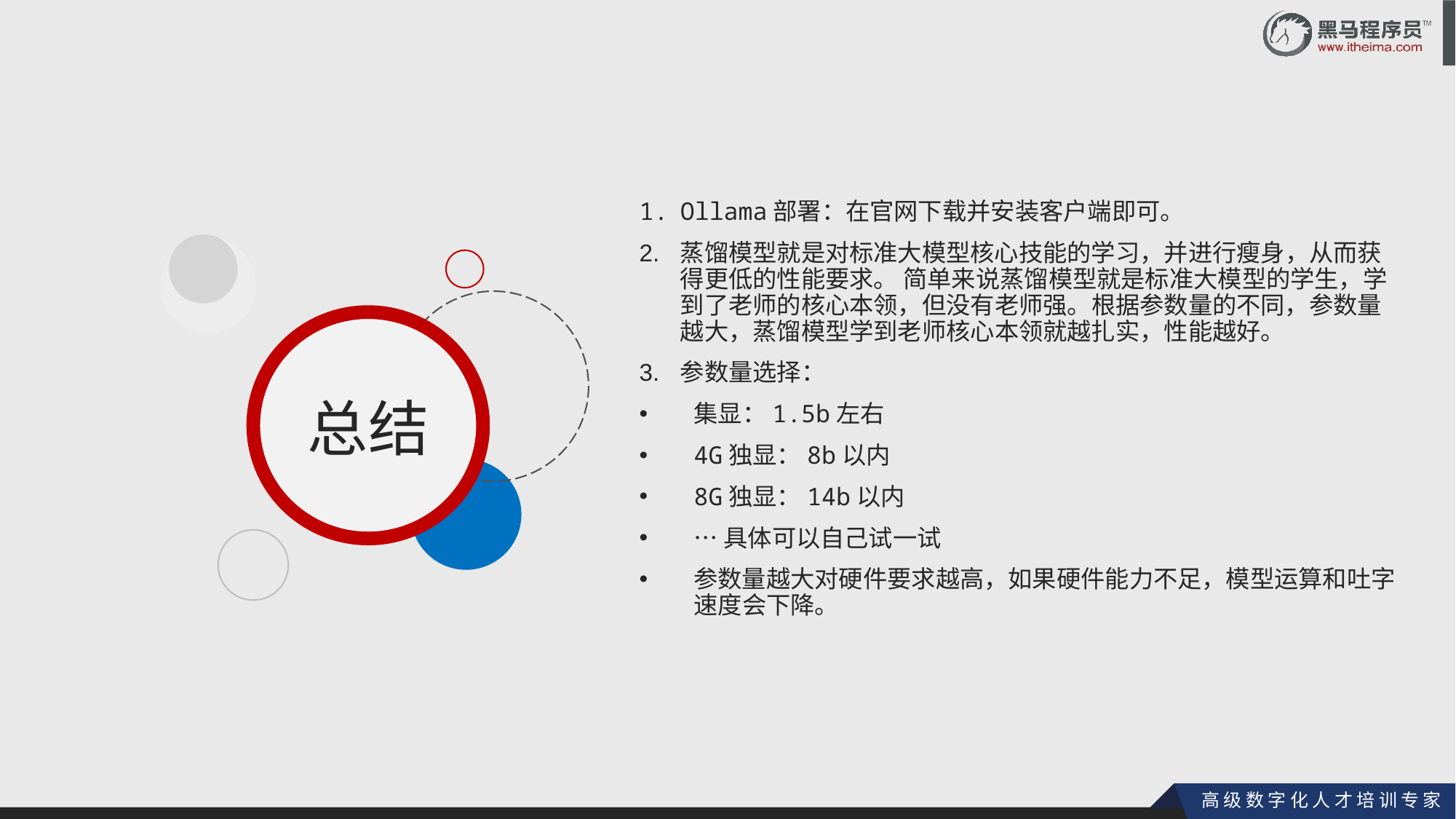

Ollama部署：在官网下载并安装客户端即可。
蒸馏模型就是对标准大模型核心技能的学习，并进行瘦身，从而获得更低的性能要求。 简单来说蒸馏模型就是标准大模型的学生，学到了老师的核心本领，但没有老师强。根据参数量的不同，参数量越大，蒸馏模型学到老师核心本领就越扎实，性能越好。
参数量选择：
集显：1.5b左右
4G独显：8b以内
8G独显：14b以内
…具体可以自己试一试
参数量越大对硬件要求越高，如果硬件能力不足，模型运算和吐字速度会下降。